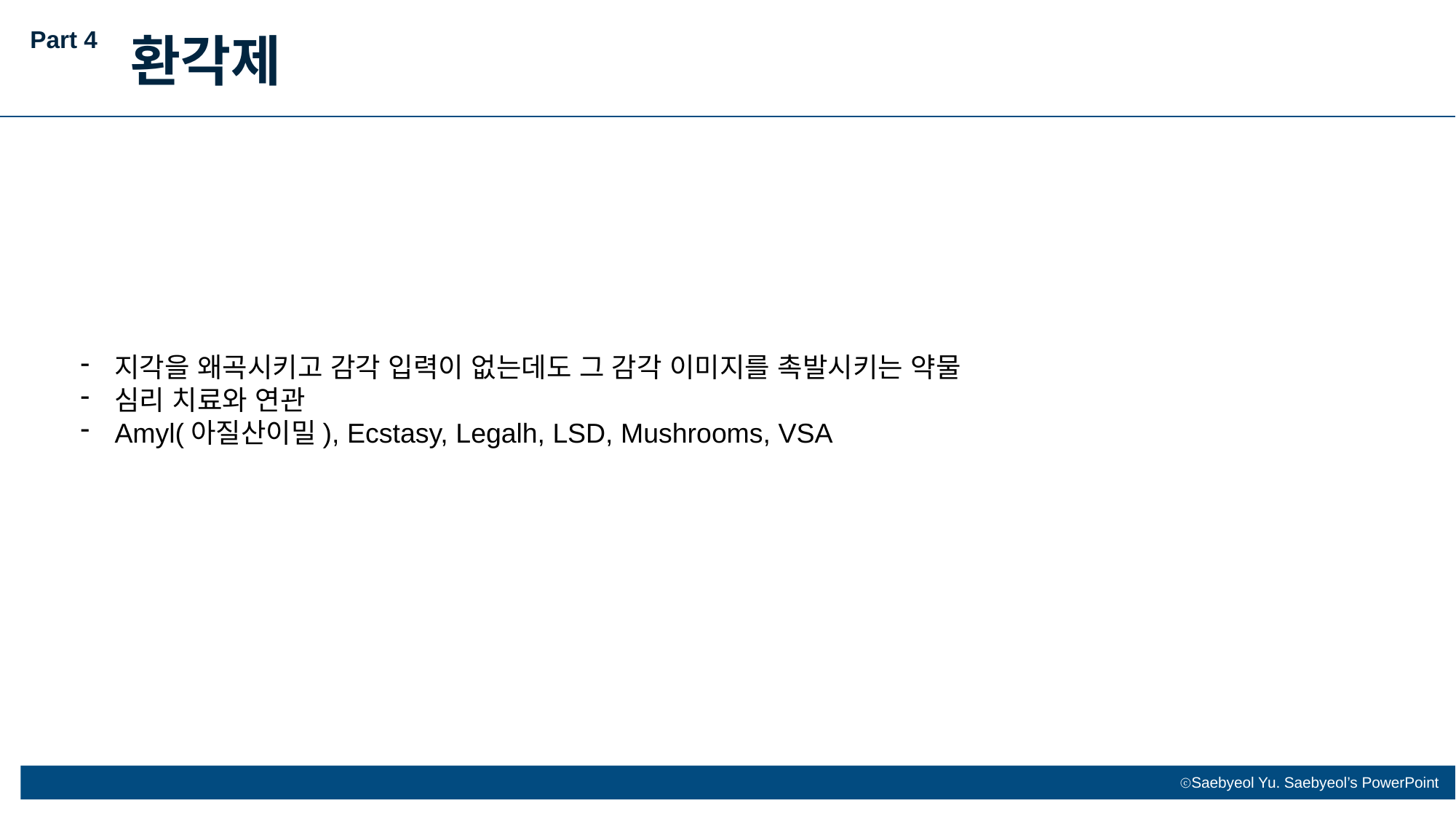

Part 4
환각제
지각을 왜곡시키고 감각 입력이 없는데도 그 감각 이미지를 촉발시키는 약물
심리 치료와 연관
Amyl(아질산이밀), Ecstasy, Legalh, LSD, Mushrooms, VSA